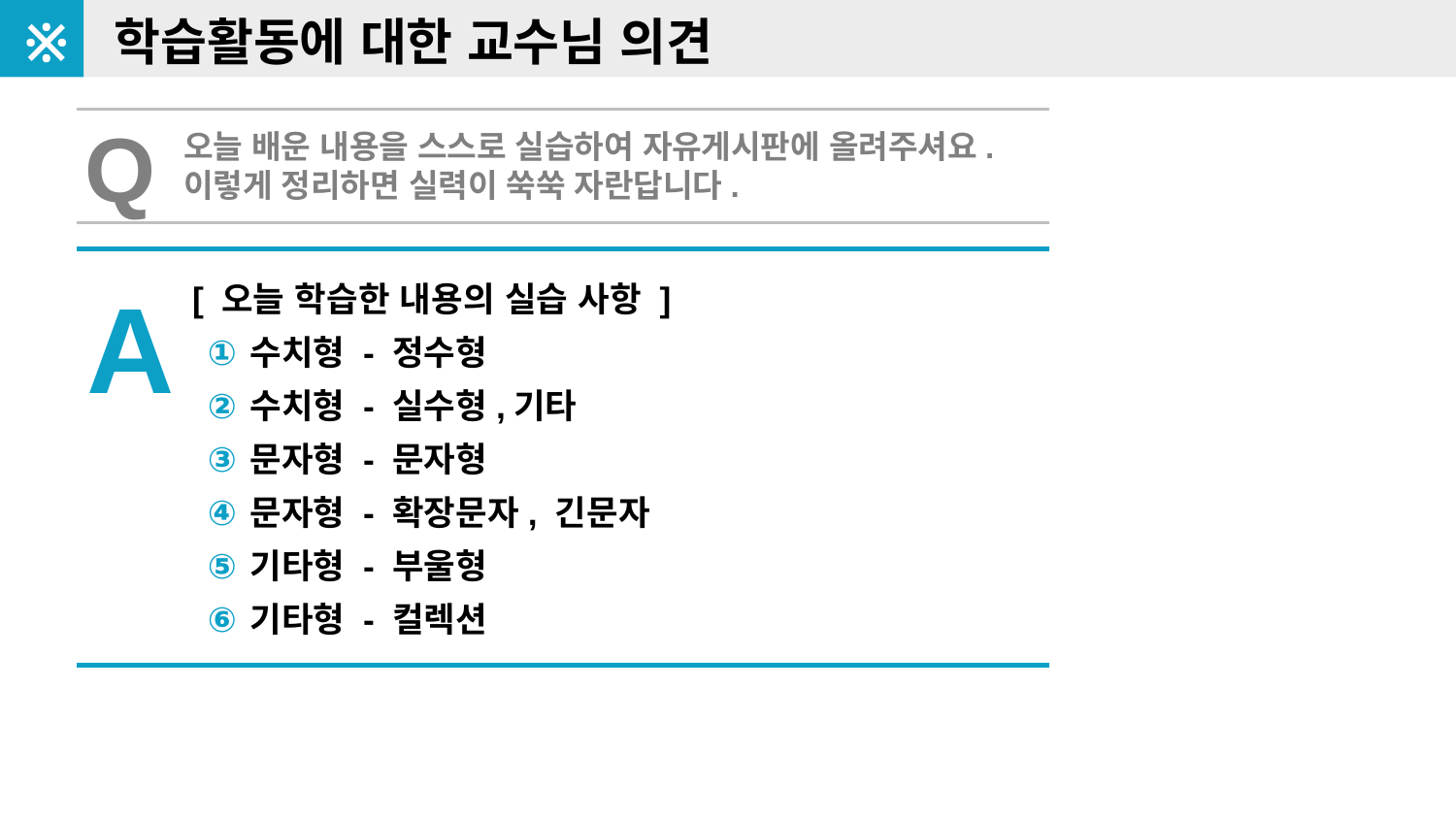

※
학습활동에 대한 교수님 의견
Q
오늘 배운 내용을 스스로 실습하여 자유게시판에 올려주셔요.
이렇게 정리하면 실력이 쑥쑥 자란답니다.
A
[ 오늘 학습한 내용의 실습 사항 ]
수치형 - 정수형
수치형 - 실수형,기타
문자형 - 문자형
문자형 - 확장문자, 긴문자
기타형 - 부울형
기타형 - 컬렉션